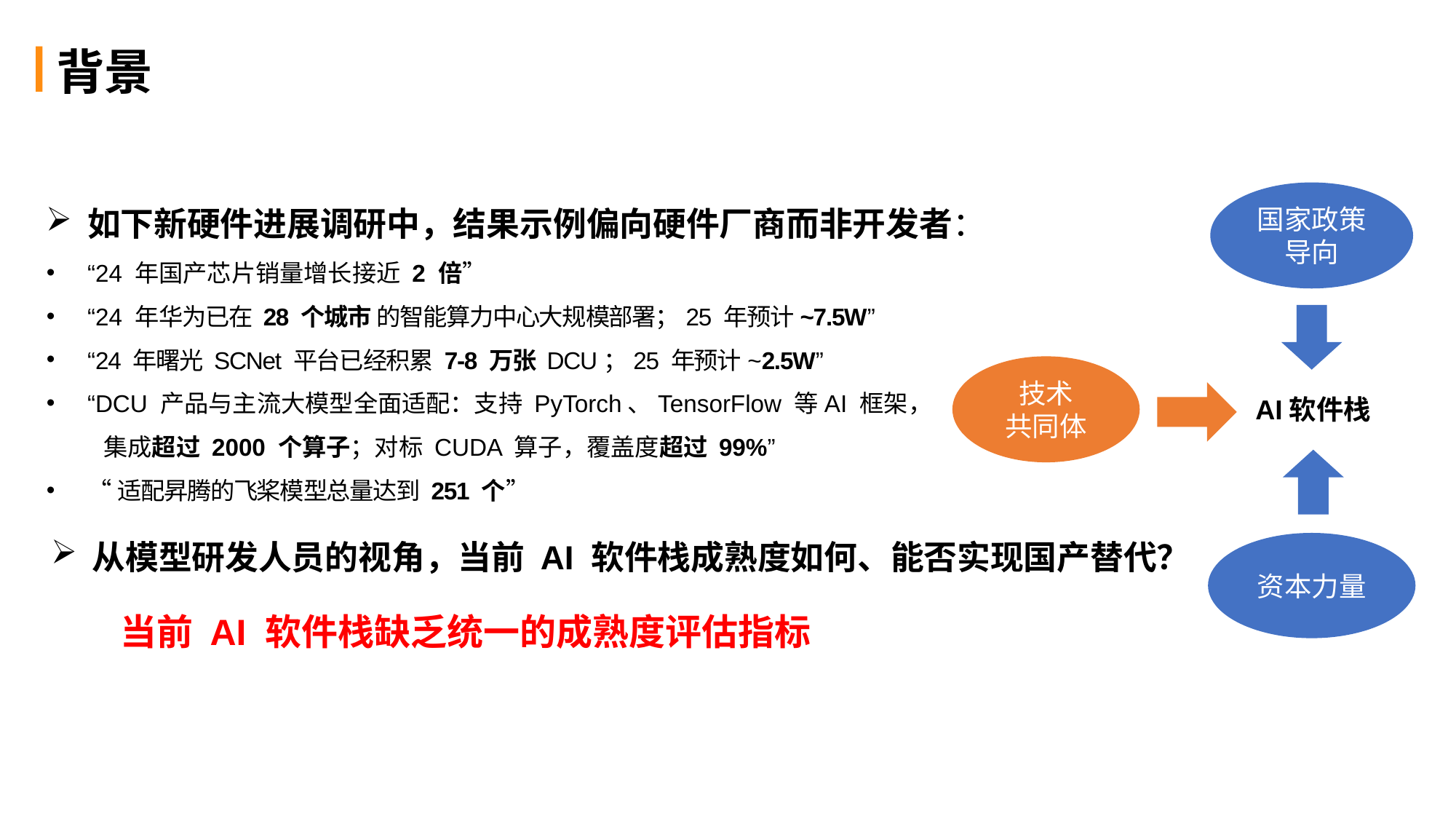

# 背景

如下新硬件进展调研中，结果示例偏向硬件厂商而非开发者：
“24 年国产芯片销量增长接近 2 倍”
“24 年华为已在 28 个城市 的智能算力中心大规模部署；25 年预计~7.5W”
“24 年曙光 SCNet 平台已经积累 7-8 万张 DCU；25 年预计~2.5W”
“DCU 产品与主流大模型全面适配：支持 PyTorch、TensorFlow 等AI 框架，
   集成超过 2000 个算子；对标 CUDA 算子，覆盖度超过 99%”
“适配昇腾的飞桨模型总量达到 251 个”
国家政策
导向

技术
共同体

AI软件栈

从模型研发人员的视角，当前 AI 软件栈成熟度如何、能否实现国产替代？
资本力量
当前 AI 软件栈缺乏统一的成熟度评估指标